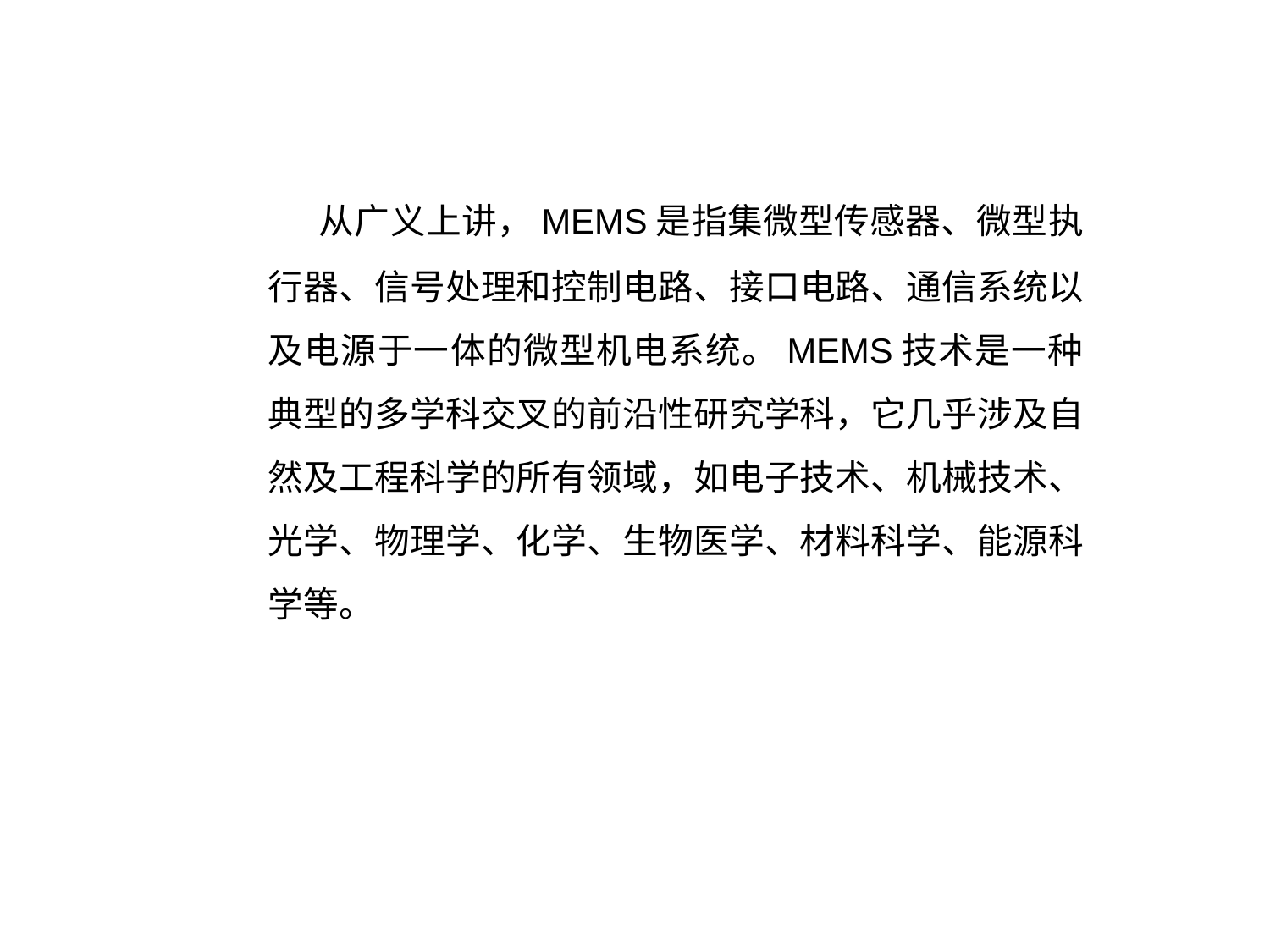

从广义上讲，MEMS是指集微型传感器、微型执行器、信号处理和控制电路、接口电路、通信系统以及电源于一体的微型机电系统。MEMS技术是一种典型的多学科交叉的前沿性研究学科，它几乎涉及自然及工程科学的所有领域，如电子技术、机械技术、光学、物理学、化学、生物医学、材料科学、能源科学等。

33